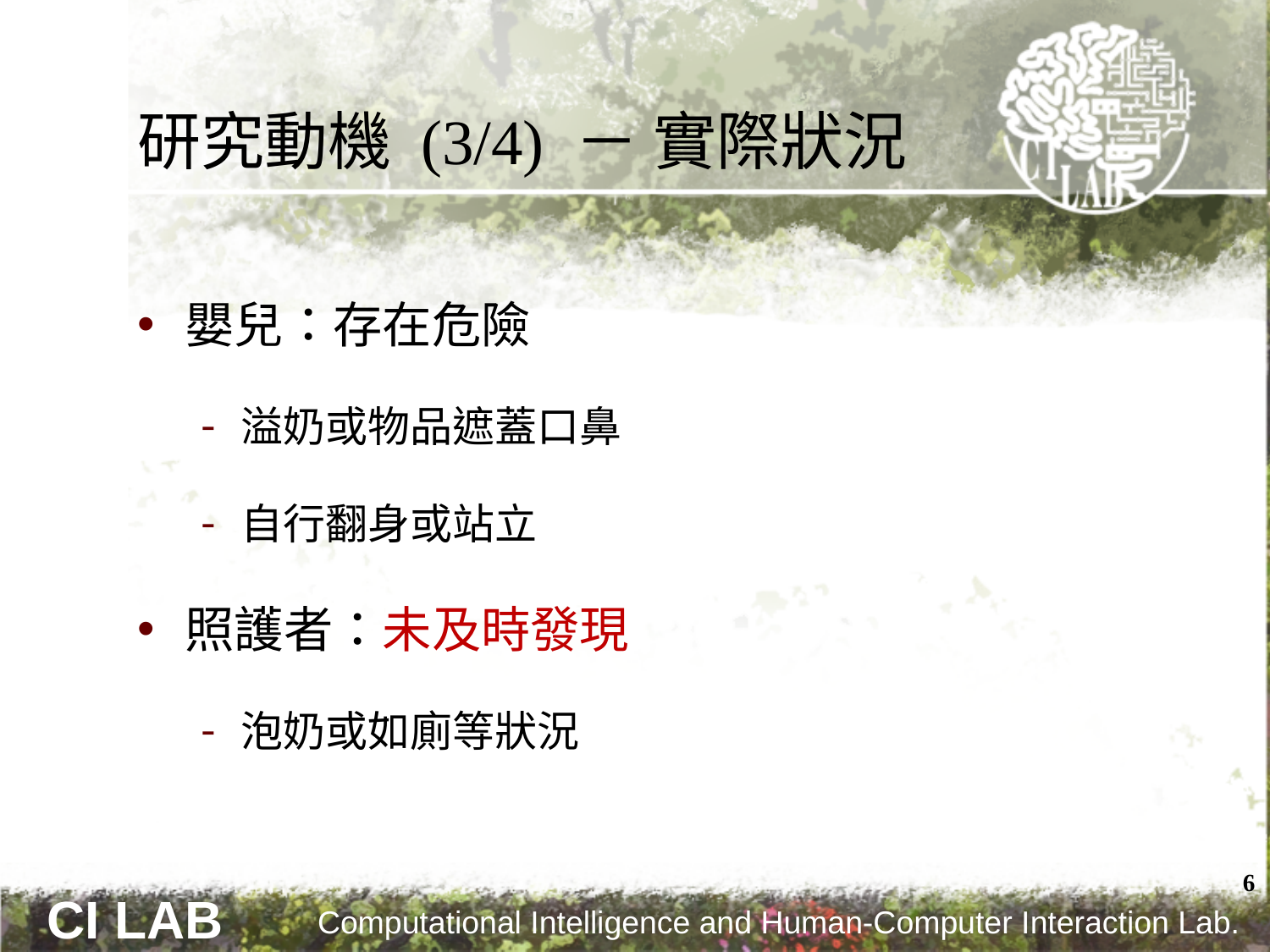

# 研究動機 (3/4) － 實際狀況
嬰兒：存在危險
溢奶或物品遮蓋口鼻
自行翻身或站立
照護者：未及時發現
泡奶或如廁等狀況

6